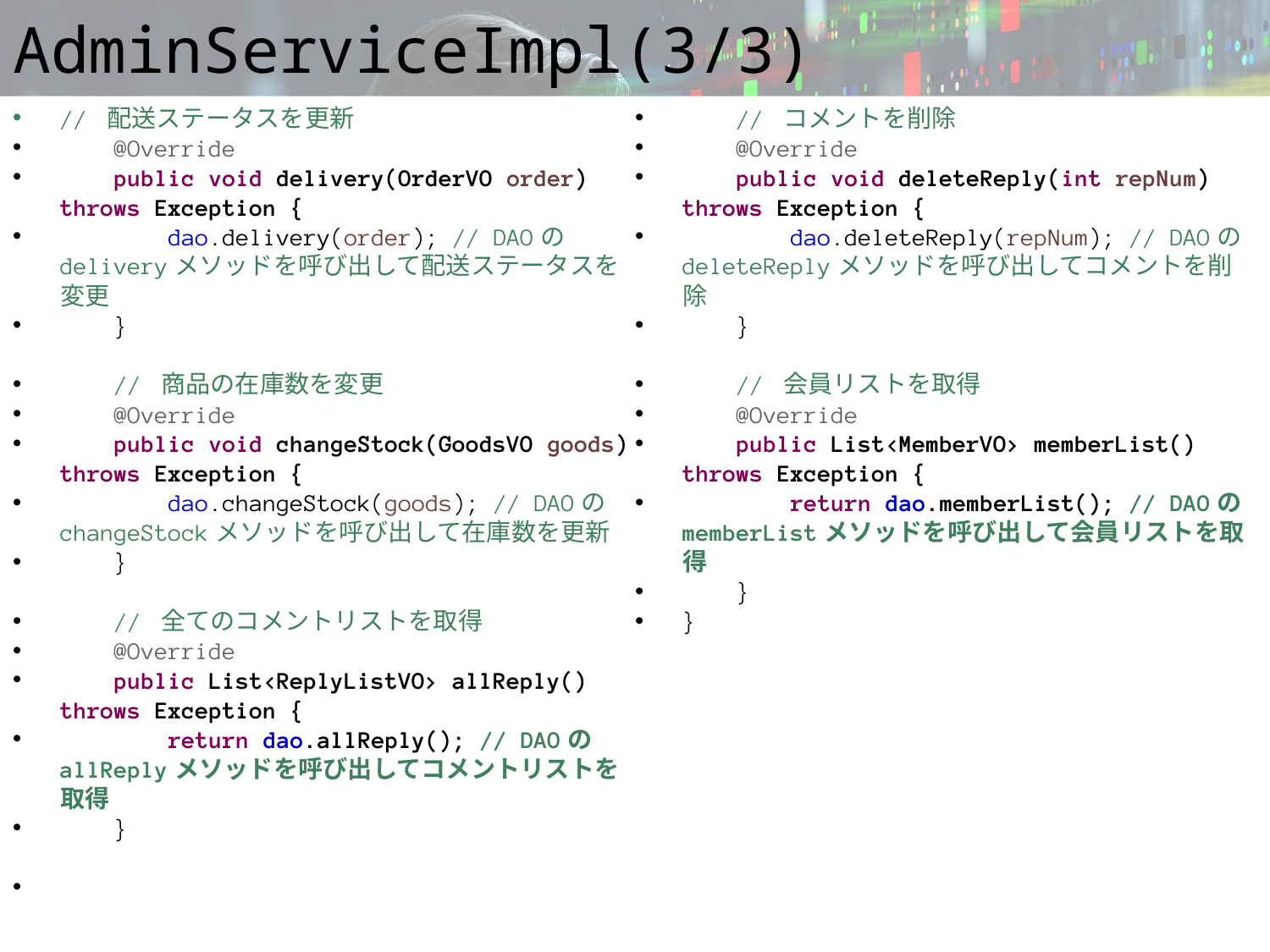

# AdminServiceImpl(3/3)
// 配送ステータスを更新
    @Override
    public void delivery(OrderVO order) throws Exception {
        dao.delivery(order); // DAOのdeliveryメソッドを呼び出して配送ステータスを変更
    }

    // 商品の在庫数を変更
    @Override
    public void changeStock(GoodsVO goods) throws Exception {
        dao.changeStock(goods); // DAOのchangeStockメソッドを呼び出して在庫数を更新
    }

    // 全てのコメントリストを取得
    @Override
    public List<ReplyListVO> allReply() throws Exception {
        return dao.allReply(); // DAOのallReplyメソッドを呼び出してコメントリストを取得
    }

    // コメントを削除
    @Override
    public void deleteReply(int repNum) throws Exception {
        dao.deleteReply(repNum); // DAOのdeleteReplyメソッドを呼び出してコメントを削除
    }

    // 会員リストを取得
    @Override
    public List<MemberVO> memberList() throws Exception {
        return dao.memberList(); // DAOのmemberListメソッドを呼び出して会員リストを取得
    }
}